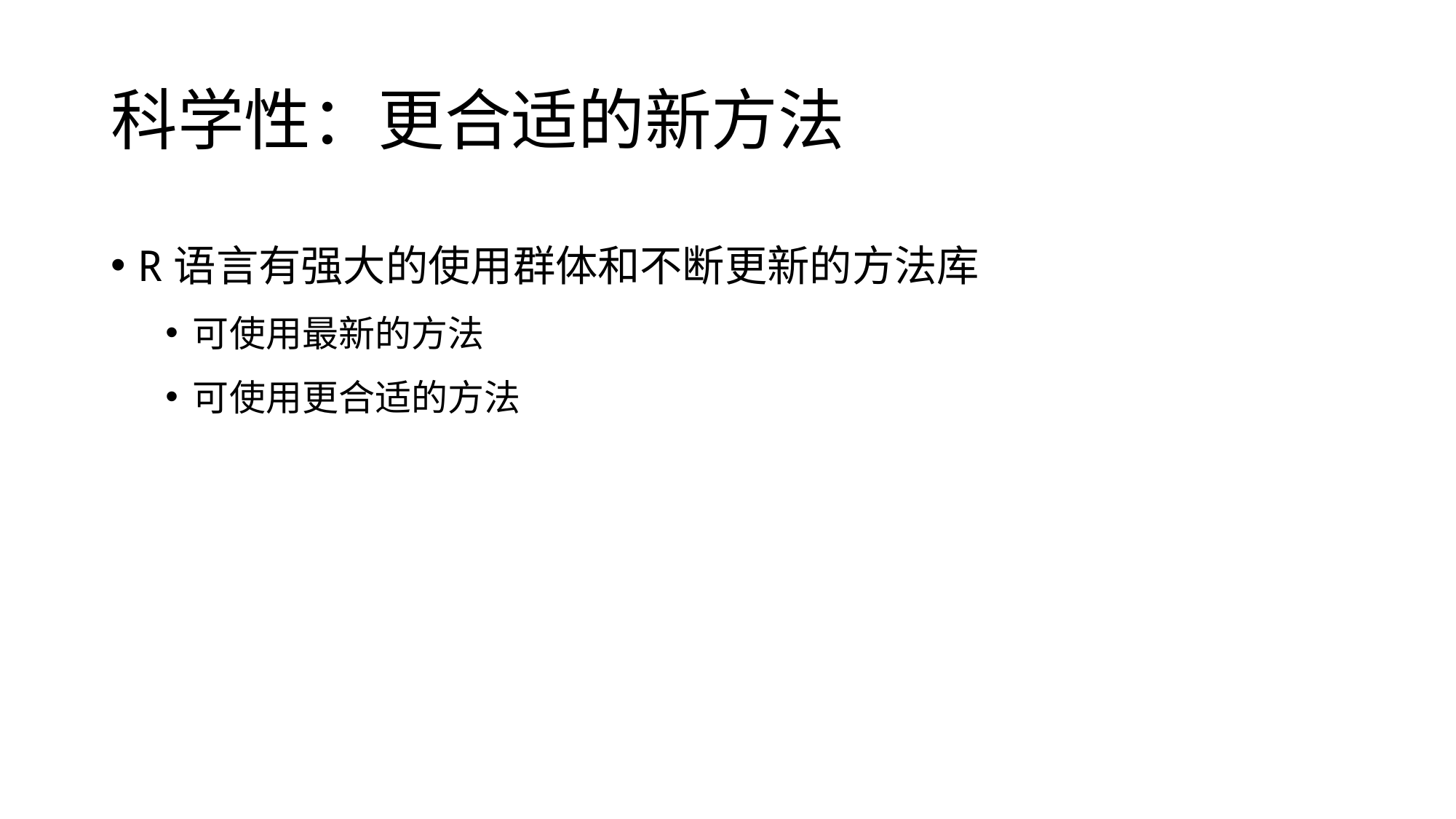

# 科学性：更合适的新方法
R语言有强大的使用群体和不断更新的方法库
可使用最新的方法
可使用更合适的方法